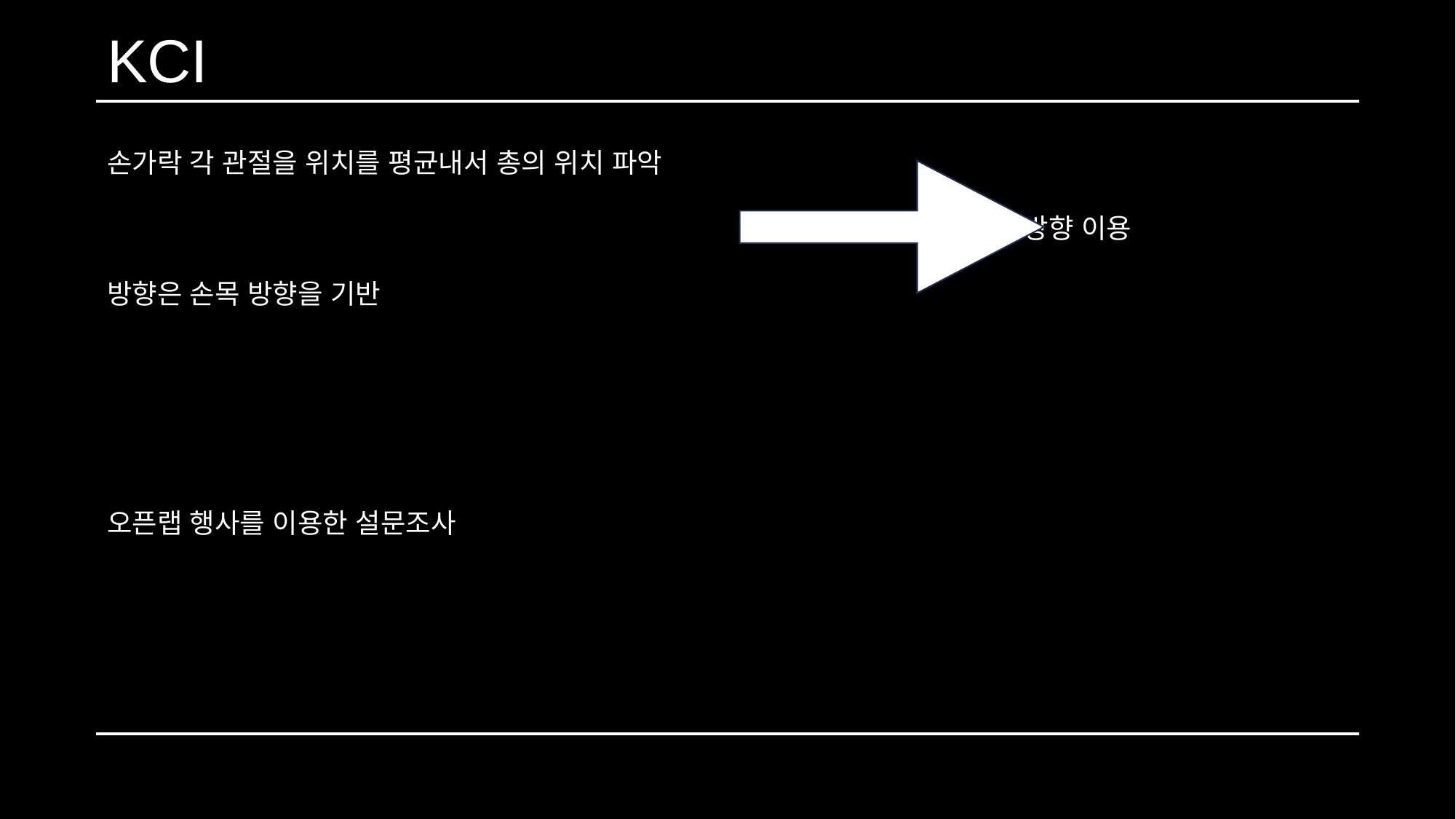

KCI
손가락 각 관절을 위치를 평균내서 총의 위치 파악

                                                                                                        각 관절의 방향 이용

방향은 손목 방향을 기반

오픈랩 행사를 이용한 설문조사